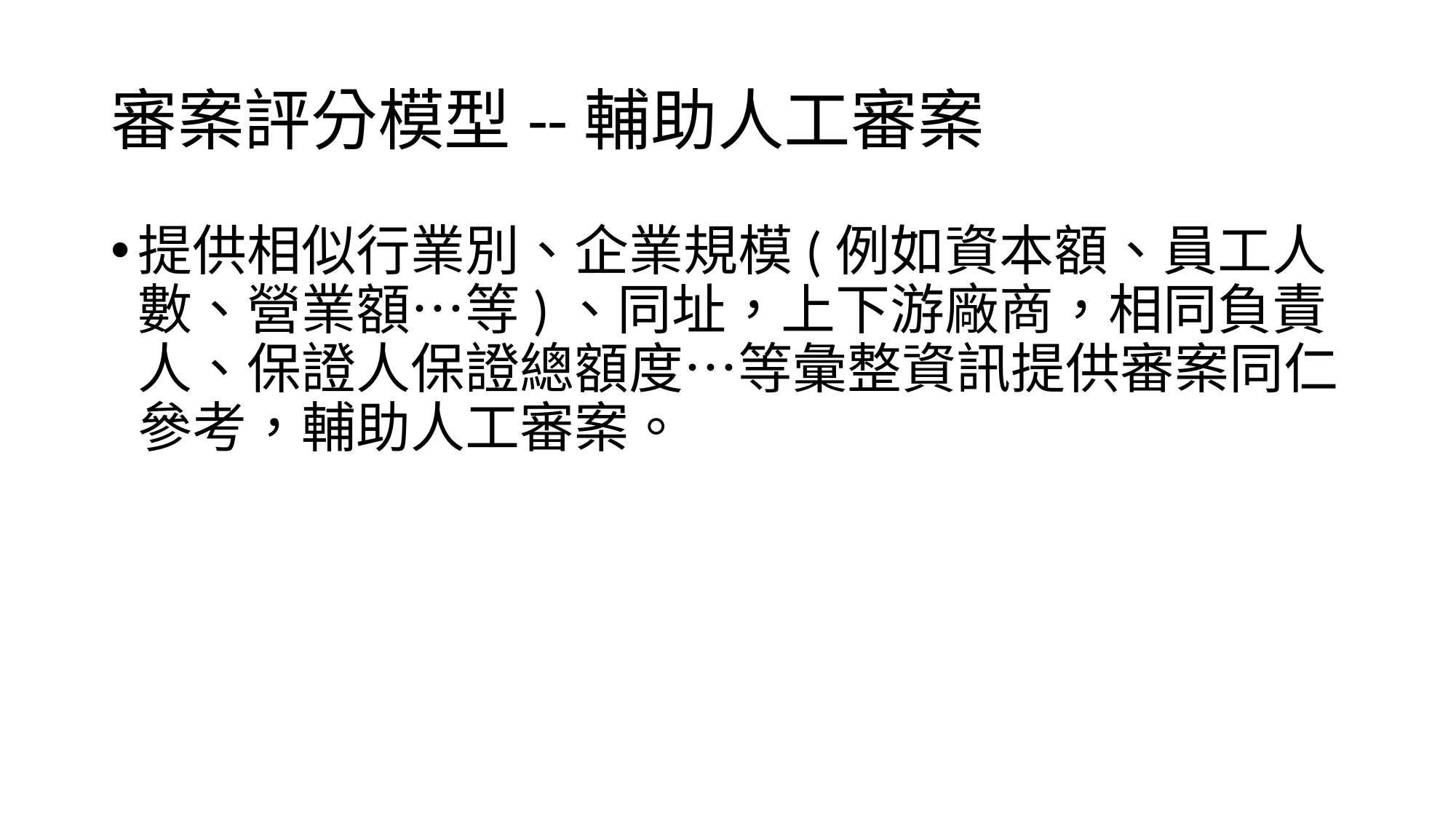

# 審案評分模型--輔助人工審案
提供相似行業別、企業規模(例如資本額、員工人數、營業額…等)、同址，上下游廠商，相同負責人、保證人保證總額度…等彙整資訊提供審案同仁參考，輔助人工審案。